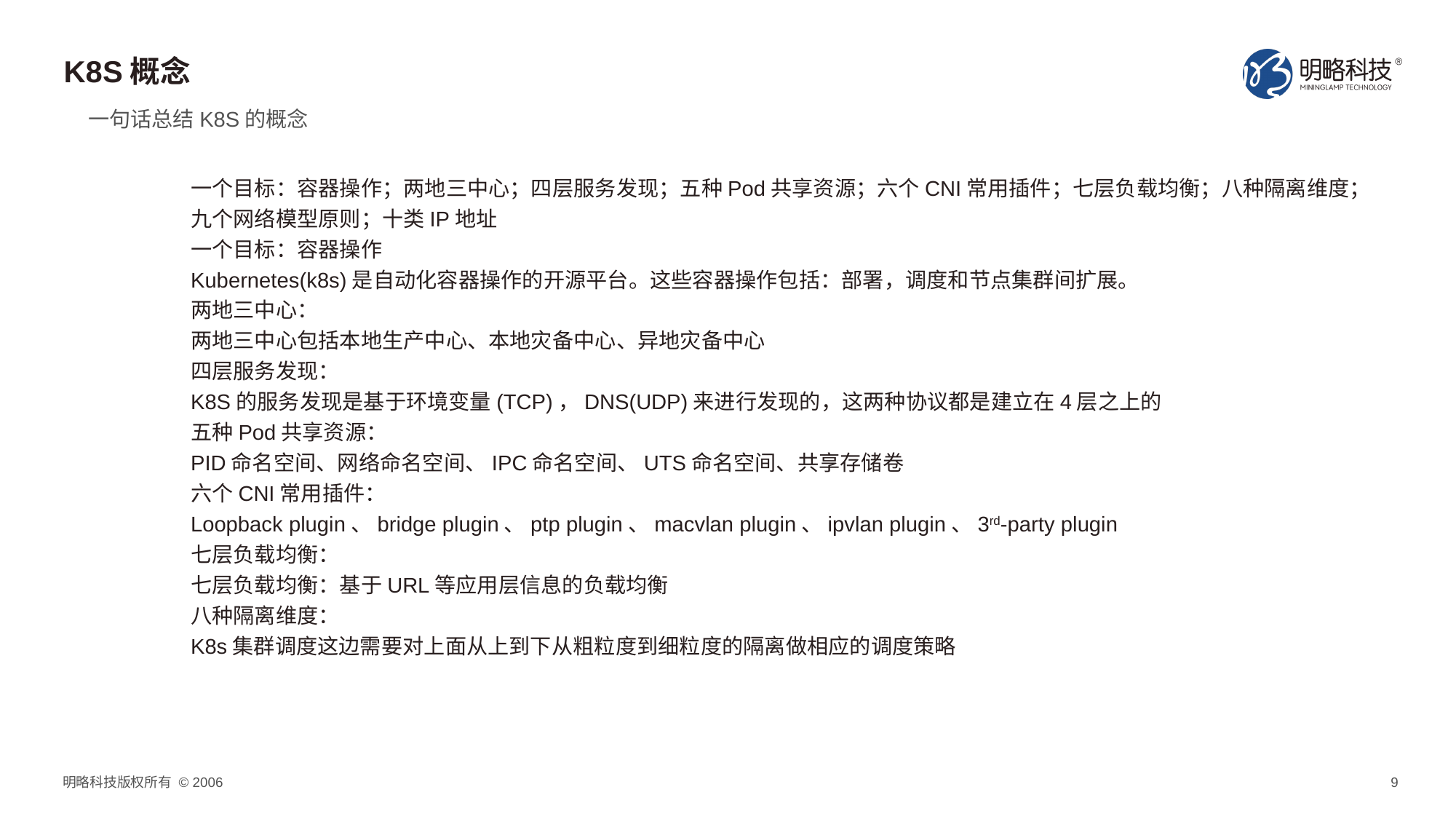

# K8S概念
一句话总结K8S的概念
一个目标：容器操作；两地三中心；四层服务发现；五种Pod共享资源；六个CNI常用插件；七层负载均衡；八种隔离维度；九个网络模型原则；十类IP地址
一个目标：容器操作
Kubernetes(k8s)是自动化容器操作的开源平台。这些容器操作包括：部署，调度和节点集群间扩展。
两地三中心：
两地三中心包括本地生产中心、本地灾备中心、异地灾备中心
四层服务发现：
K8S的服务发现是基于环境变量(TCP)，DNS(UDP)来进行发现的，这两种协议都是建立在4层之上的
五种Pod共享资源：
PID命名空间、网络命名空间、IPC命名空间、UTS命名空间、共享存储卷
六个CNI常用插件：
Loopback plugin、bridge plugin、ptp plugin、macvlan plugin、ipvlan plugin、3rd-party plugin
七层负载均衡：
七层负载均衡：基于URL等应用层信息的负载均衡
八种隔离维度：
K8s集群调度这边需要对上面从上到下从粗粒度到细粒度的隔离做相应的调度策略

9